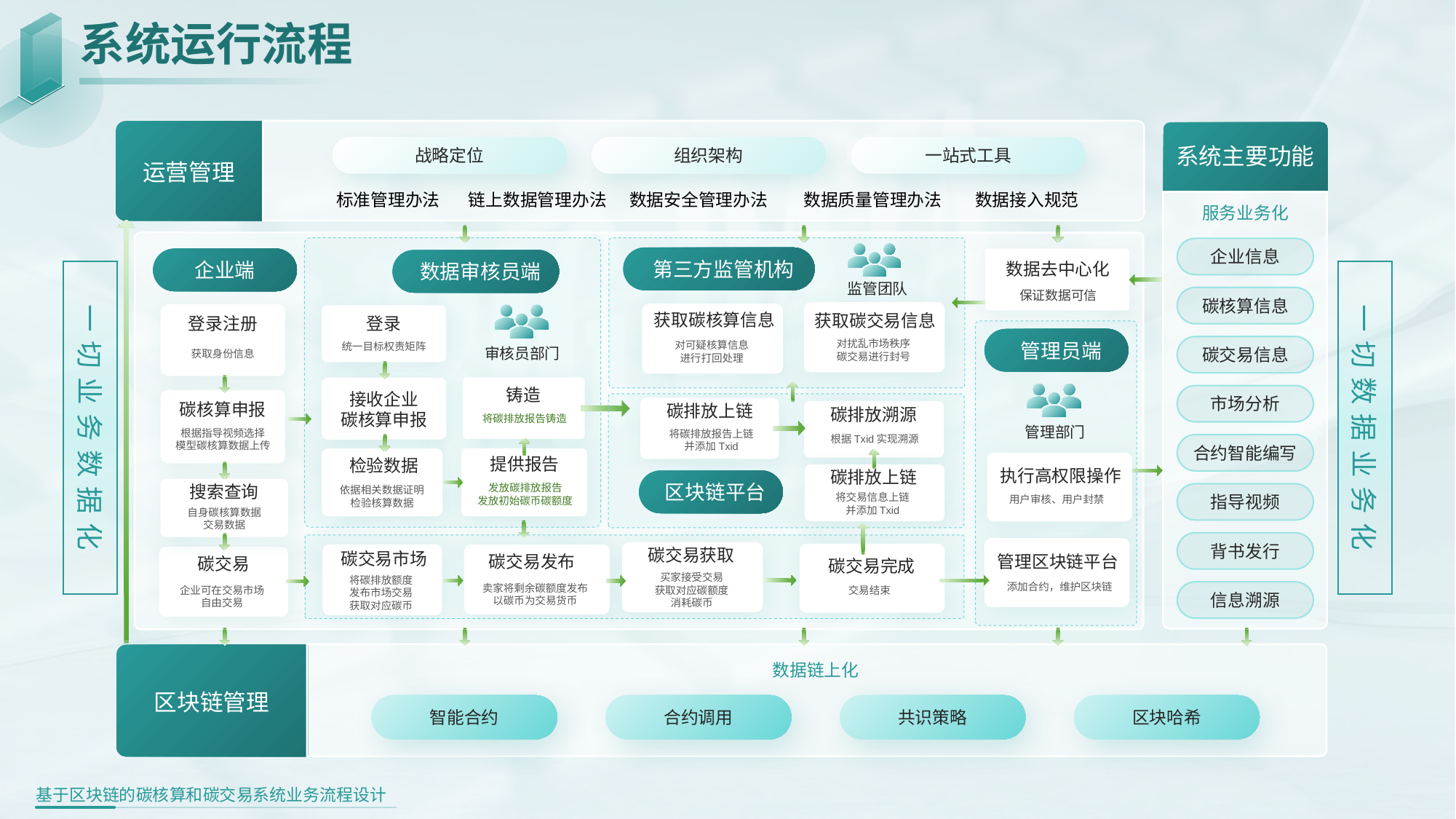

系统运行流程

系统主要功能
战略定位
组织架构
一站式工具
运营管理
标准管理办法
链上数据管理办法
数据安全管理办法
数据质量管理办法
数据接入规范

服务业务化

企业信息
碳核算信息
碳交易信息
市场分析
合约智能编写
指导视频
背书发行
信息溯源

 第三方监管机构

数据去中心化
保证数据可信
企业端
 数据审核员端

一切业务数据化

一切数据业务化
监管团队

获取碳交易信息
对扰乱市场秩序
碳交易进行封号

获取碳核算信息
对可疑核算信息
进行打回处理

登录注册
获取身份信息

登录

 管理员端
审核员部门
统一目标权责矩阵

管理部门
铸造

接收企业
碳核算申报

碳核算申报
根据指导视频选择
模型碳核算数据上传

碳排放上链
将碳排放报告上链
并添加Txid

碳排放溯源
根据Txid实现溯源
将碳排放报告铸造

执行高权限操作
用户审核、用户封禁

提供报告
检验数据

碳排放上链
将交易信息上链
并添加Txid

 区块链平台

搜索查询
自身碳核算数据
交易数据
发放碳排放报告
发放初始碳币碳额度
依据相关数据证明
检验核算数据

管理区块链平台
添加合约，维护区块链

碳交易获取
买家接受交易
获取对应碳额度
消耗碳币

碳交易完成
交易结束

碳交易市场
将碳排放额度
发布市场交易
获取对应碳币

碳交易发布
卖家将剩余碳额度发布
以碳币为交易货币

碳交易
企业可在交易市场
自由交易

数据链上化
区块链管理
智能合约
合约调用
共识策略
区块哈希